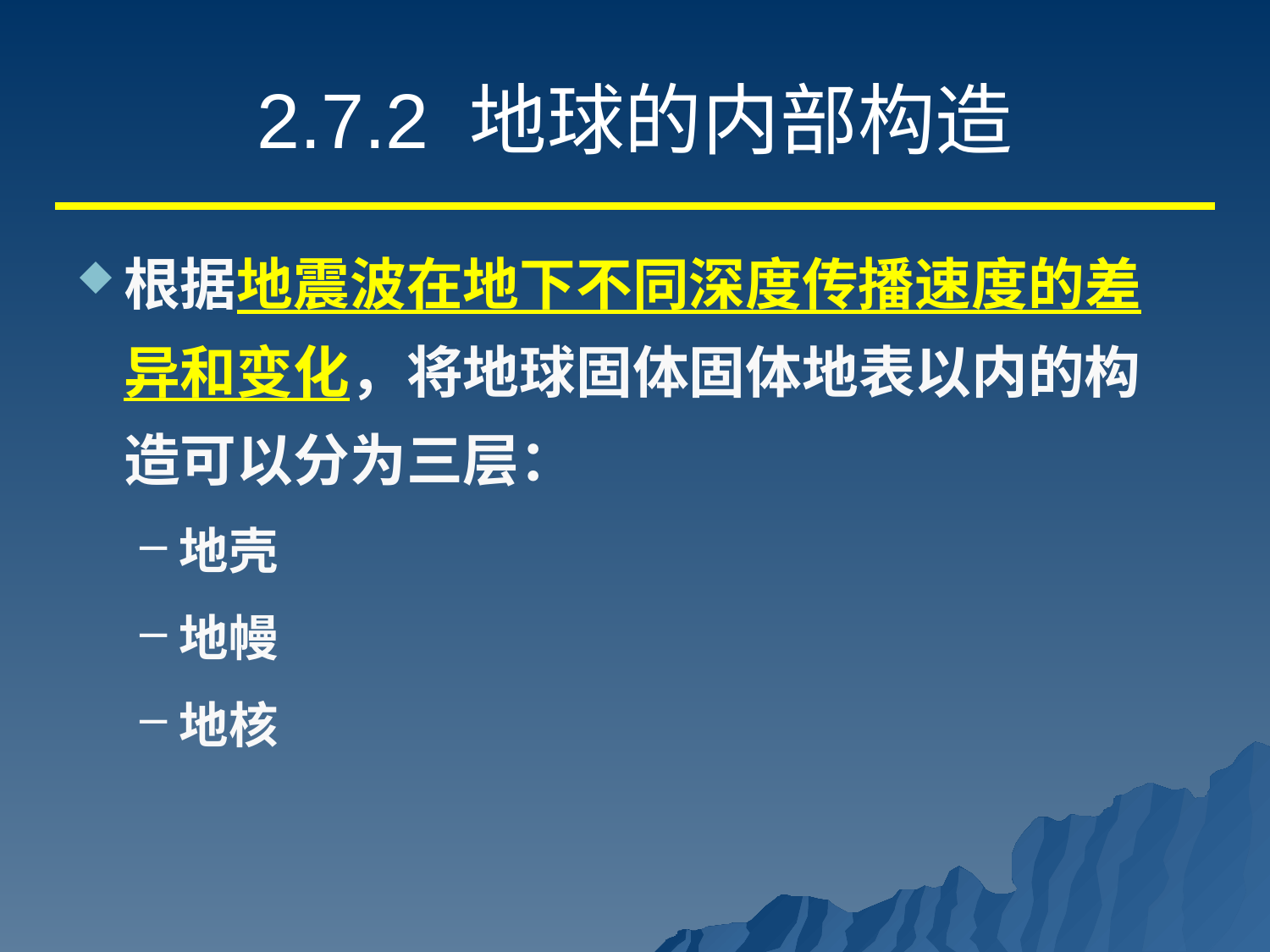

# 2.7.2 地球的内部构造
根据地震波在地下不同深度传播速度的差异和变化，将地球固体固体地表以内的构造可以分为三层：
地壳
地幔
地核